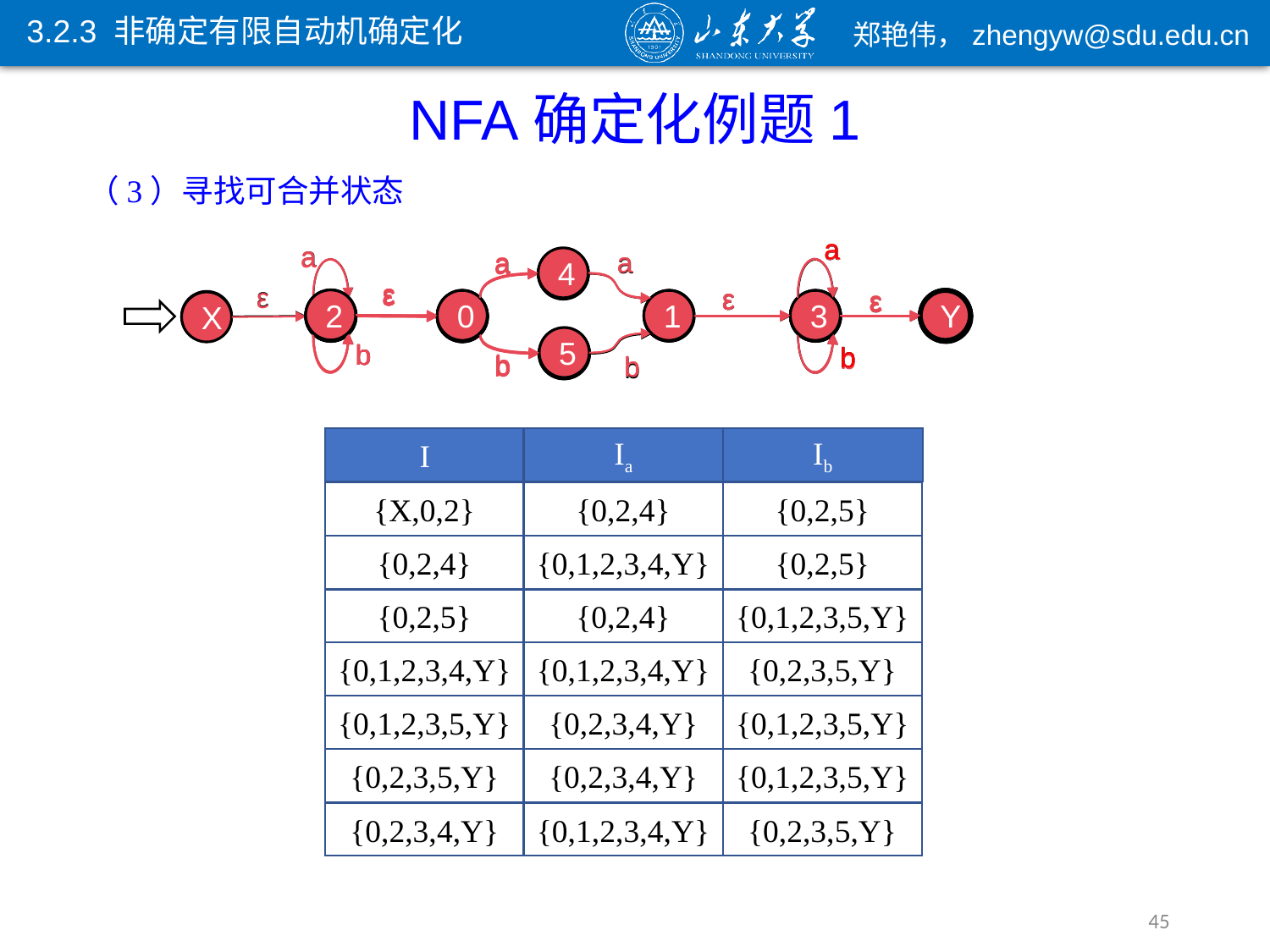

3.2.3 非确定有限自动机确定化
NFA确定化例题1
（3）寻找可合并状态
a
a
a
4
ε
ε
ε
2
0
1
3
Y
a
a
a
4
ε
ε
2
0
3
Y
a
a
a
4
ε
ε
ε
2
0
1
3
Y
a
a
a
a
4
ε
2
0
a
a
4
ε
ε
ε
2
0
1
3
Y
5
b
b
b
b
ε
ε
ε
2
0
1
3
Y
5
b
b
b
b
ε
ε
ε
2
0
3
Y
5
b
b
b
ε
2
0
5
b
b
ε
ε
2
0
X
ε
ε
ε
2
0
1
3
X
Y

5
b
b
b
b
I
Ia
Ib
{X,0,2}
{0,2,4}
{0,2,5}
{0,2,4}
{0,1,2,3,4,Y}
{0,2,5}
{0,2,5}
{0,2,4}
{0,1,2,3,5,Y}
{0,1,2,3,4,Y}
{0,1,2,3,4,Y}
{0,2,3,5,Y}
{0,1,2,3,5,Y}
{0,2,3,4,Y}
{0,1,2,3,5,Y}
{0,2,3,5,Y}
{0,2,3,4,Y}
{0,1,2,3,5,Y}
{0,2,3,4,Y}
{0,1,2,3,4,Y}
{0,2,3,5,Y}
45